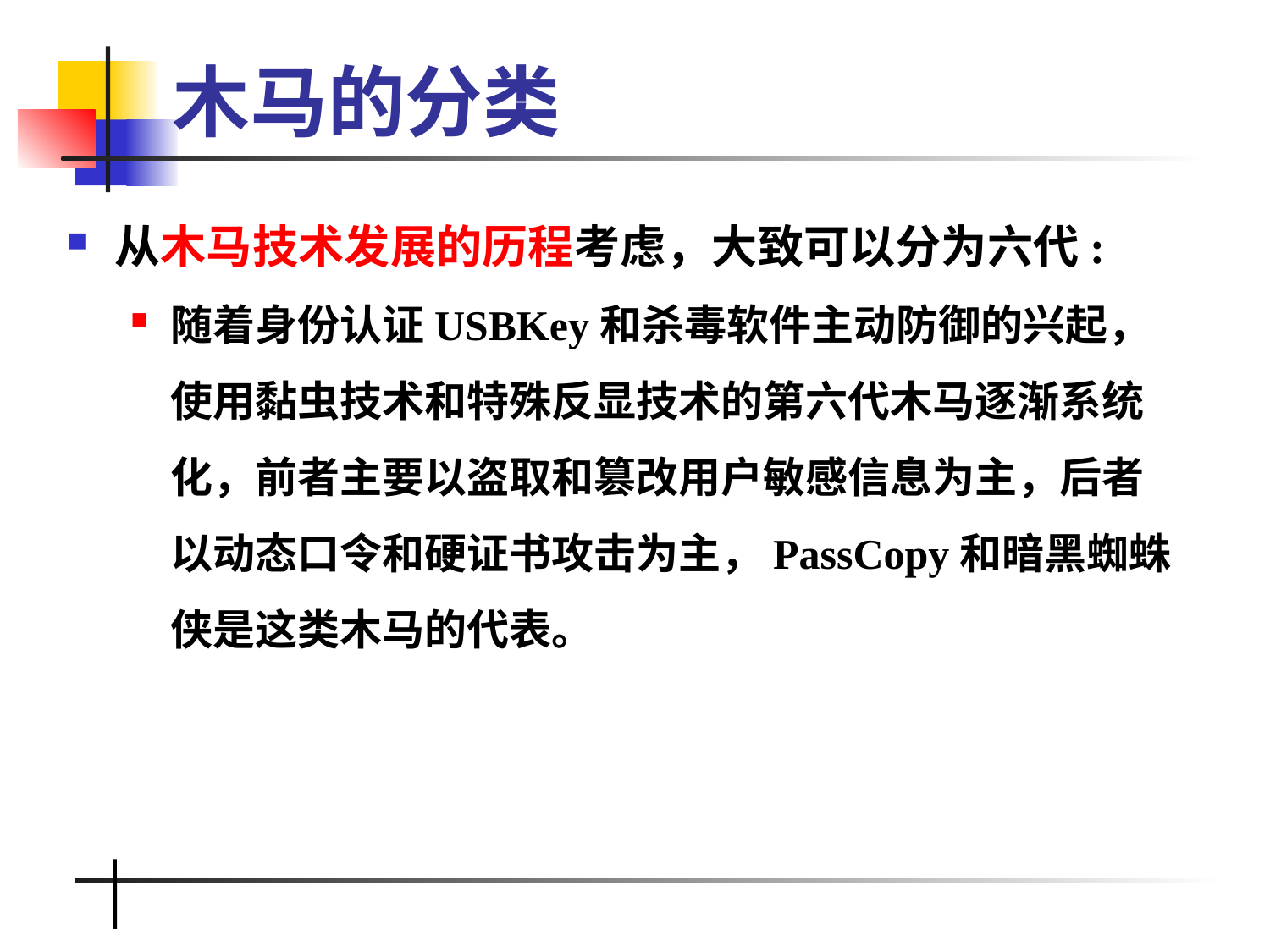

# 木马的分类
从木马技术发展的历程考虑，大致可以分为六代:
随着身份认证USBKey和杀毒软件主动防御的兴起，使用黏虫技术和特殊反显技术的第六代木马逐渐系统化，前者主要以盗取和篡改用户敏感信息为主，后者以动态口令和硬证书攻击为主，PassCopy和暗黑蜘蛛侠是这类木马的代表。